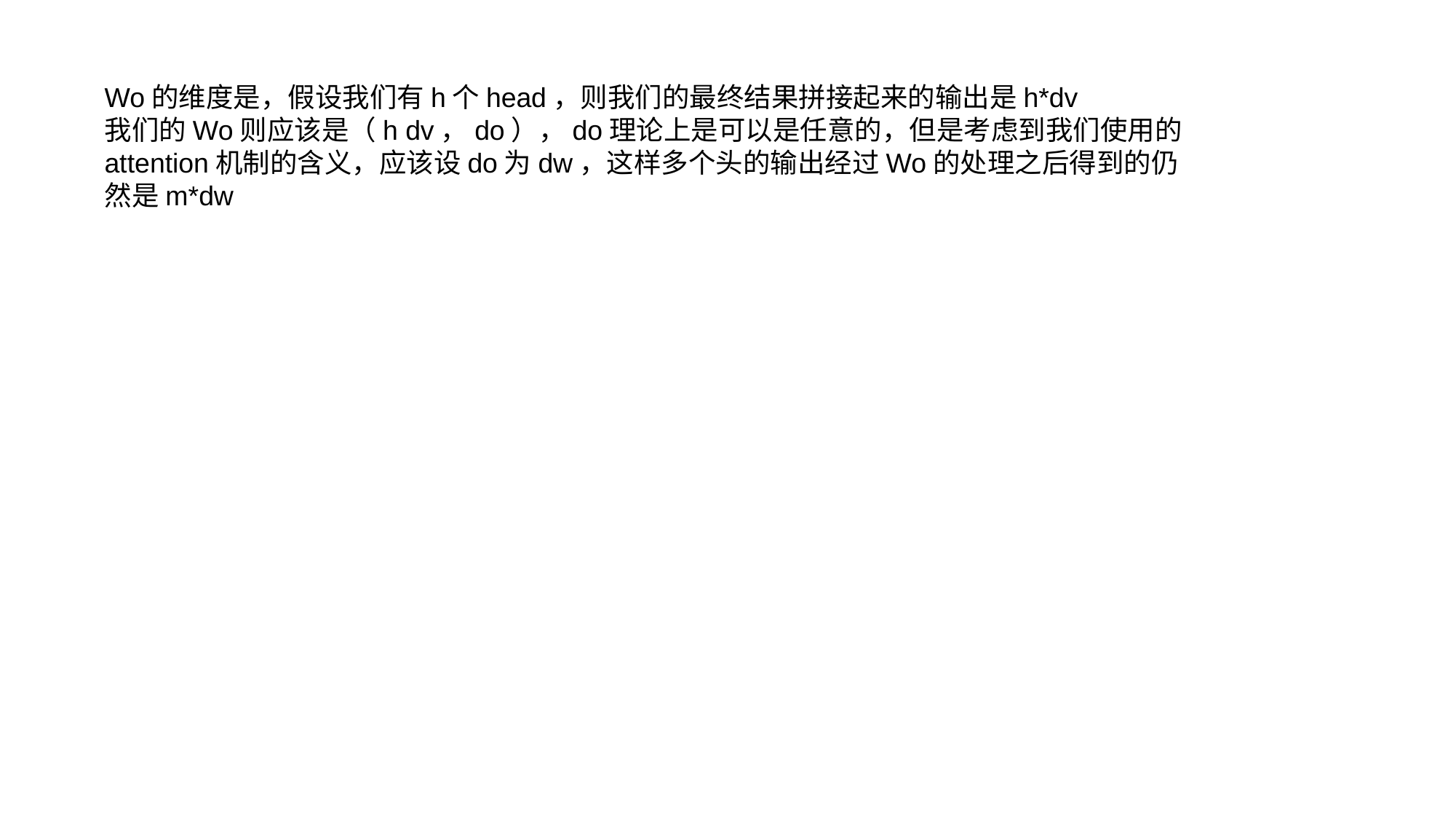

Wo的维度是，假设我们有h个head，则我们的最终结果拼接起来的输出是h*dv
我们的Wo则应该是（h dv，do），do理论上是可以是任意的，但是考虑到我们使用的attention机制的含义，应该设do为dw，这样多个头的输出经过Wo的处理之后得到的仍然是m*dw